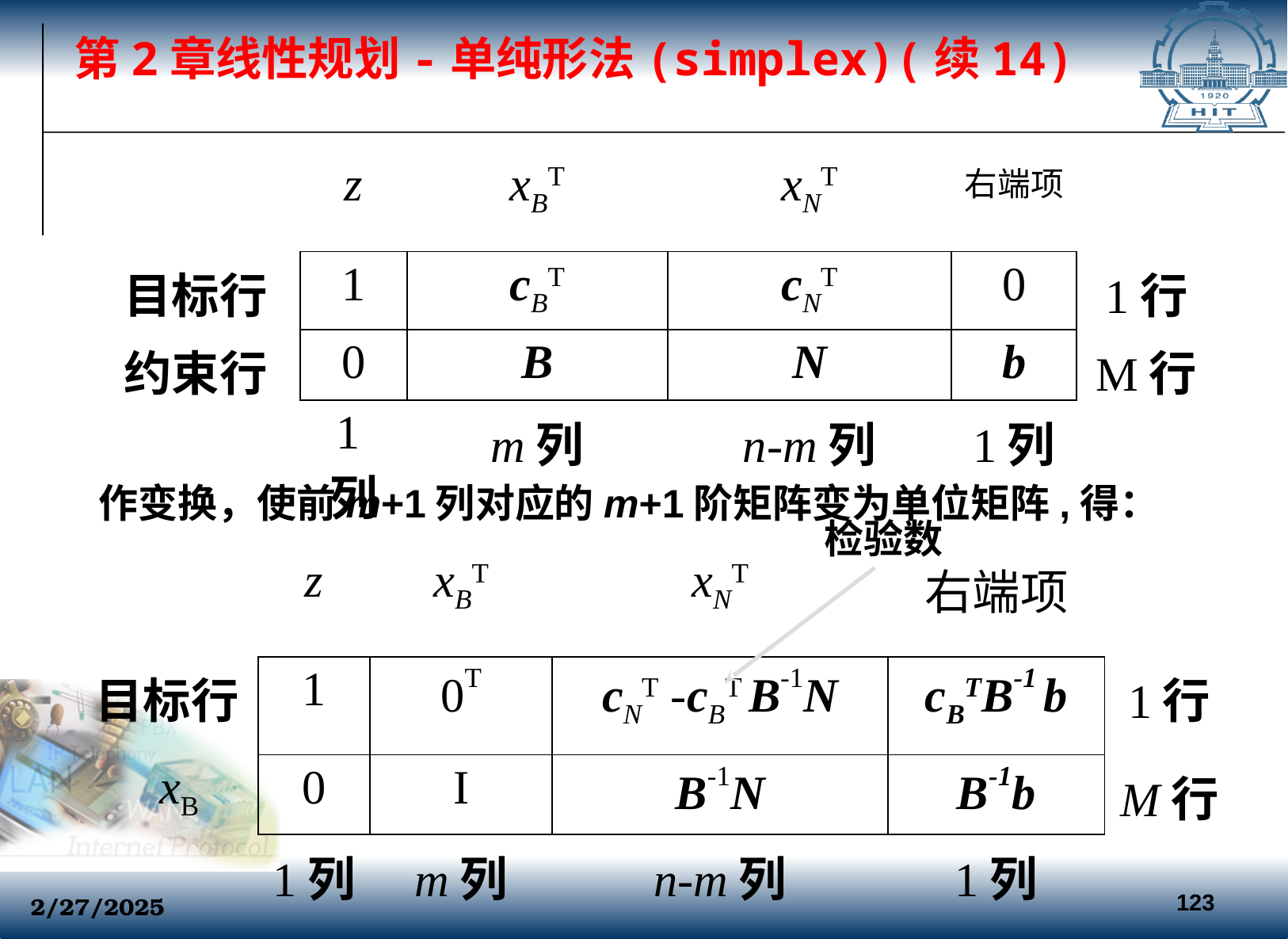

第2章线性规划-单纯形法(simplex)(续14)
|  | z | xBT | xNT | 右端项 |  |
| --- | --- | --- | --- | --- | --- |
| 目标行 | 1 | cBT | cNT | 0 | 1行 |
| 约束行 | 0 | B | N | b | M行 |
|  | 1列 | m列 | n-m列 | 1列 |  |
作变换，使前m+1列对应的m+1阶矩阵变为单位矩阵,得：
 检验数
|  | z | xBT | xNT | 右端项 |  |
| --- | --- | --- | --- | --- | --- |
| 目标行 | 1 | 0T | cNT -cBT B-1N | cBTB-1 b | 1行 |
| xB | 0 | I | B-1N | B-1b | M行 |
|  | 1列 | m列 | n-m列 | 1列 |  |